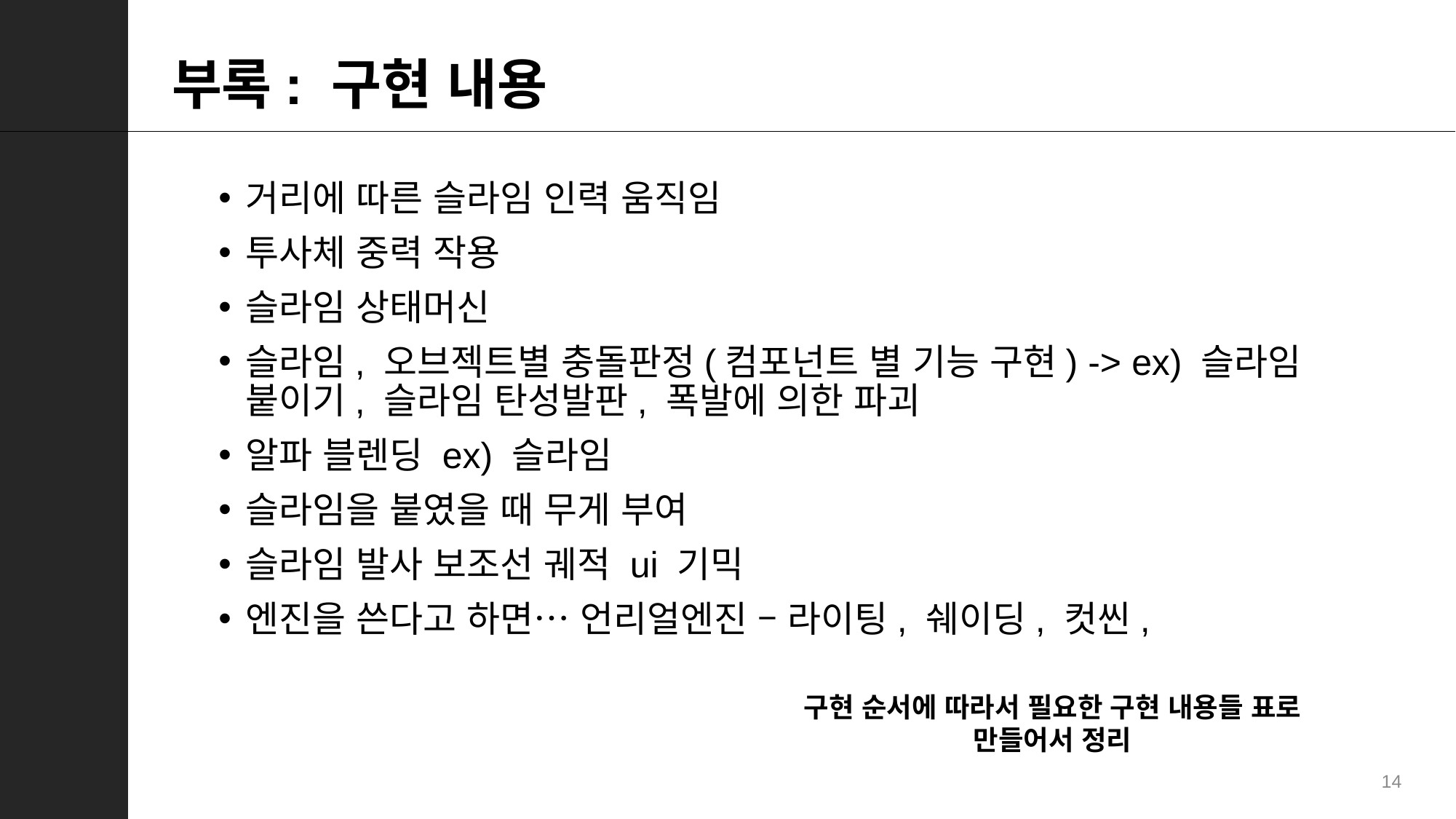

# 부록: 구현 내용
거리에 따른 슬라임 인력 움직임
투사체 중력 작용
슬라임 상태머신
슬라임, 오브젝트별 충돌판정(컴포넌트 별 기능 구현) -> ex) 슬라임 붙이기, 슬라임 탄성발판, 폭발에 의한 파괴
알파 블렌딩 ex) 슬라임
슬라임을 붙였을 때 무게 부여
슬라임 발사 보조선 궤적 ui 기믹
엔진을 쓴다고 하면… 언리얼엔진 – 라이팅, 쉐이딩, 컷씬,

구현 순서에 따라서 필요한 구현 내용들 표로 만들어서 정리
14